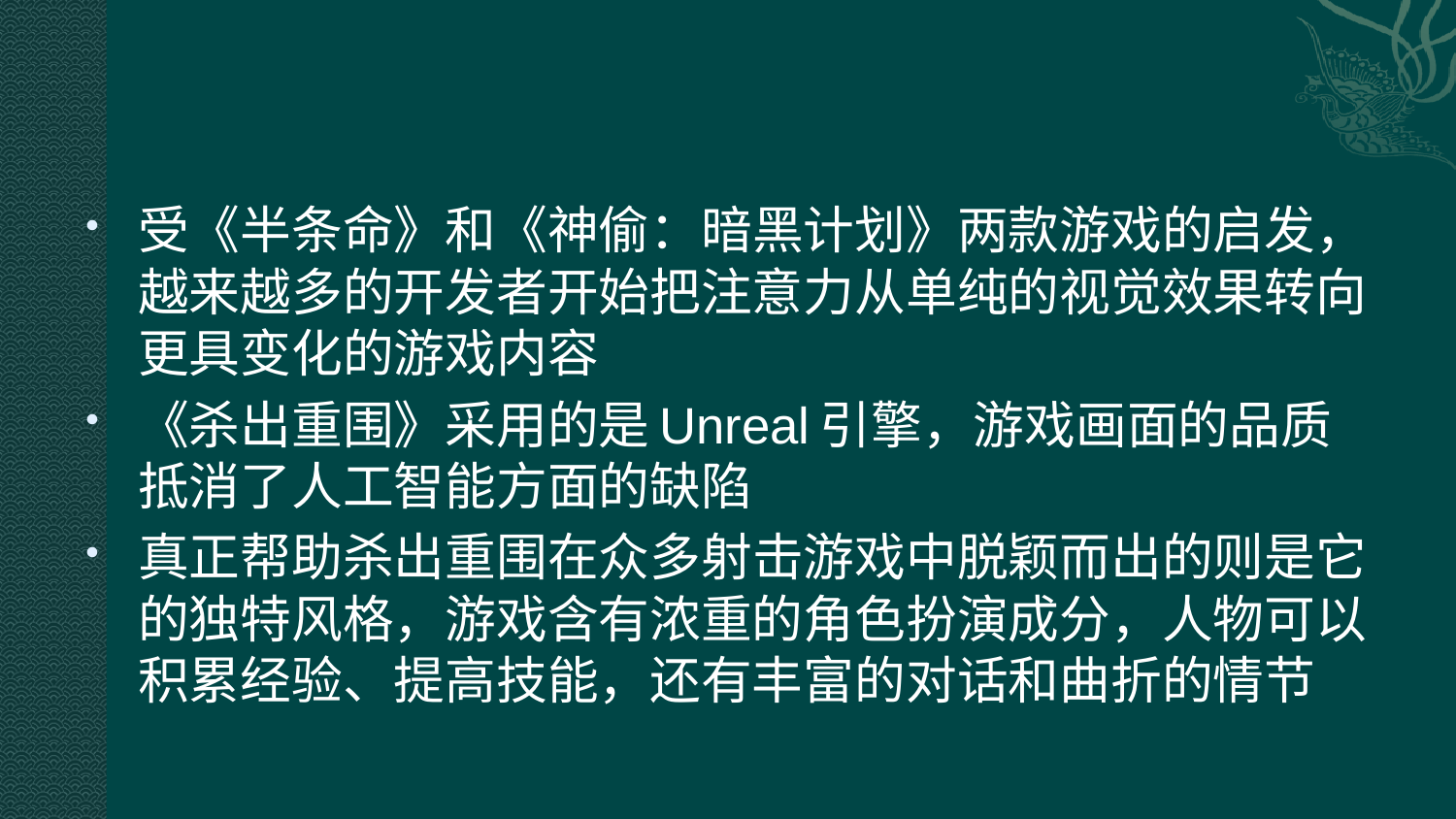

#
受《半条命》和《神偷：暗黑计划》两款游戏的启发，越来越多的开发者开始把注意力从单纯的视觉效果转向更具变化的游戏内容
《杀出重围》采用的是Unreal引擎，游戏画面的品质抵消了人工智能方面的缺陷
真正帮助杀出重围在众多射击游戏中脱颖而出的则是它的独特风格，游戏含有浓重的角色扮演成分，人物可以积累经验、提高技能，还有丰富的对话和曲折的情节